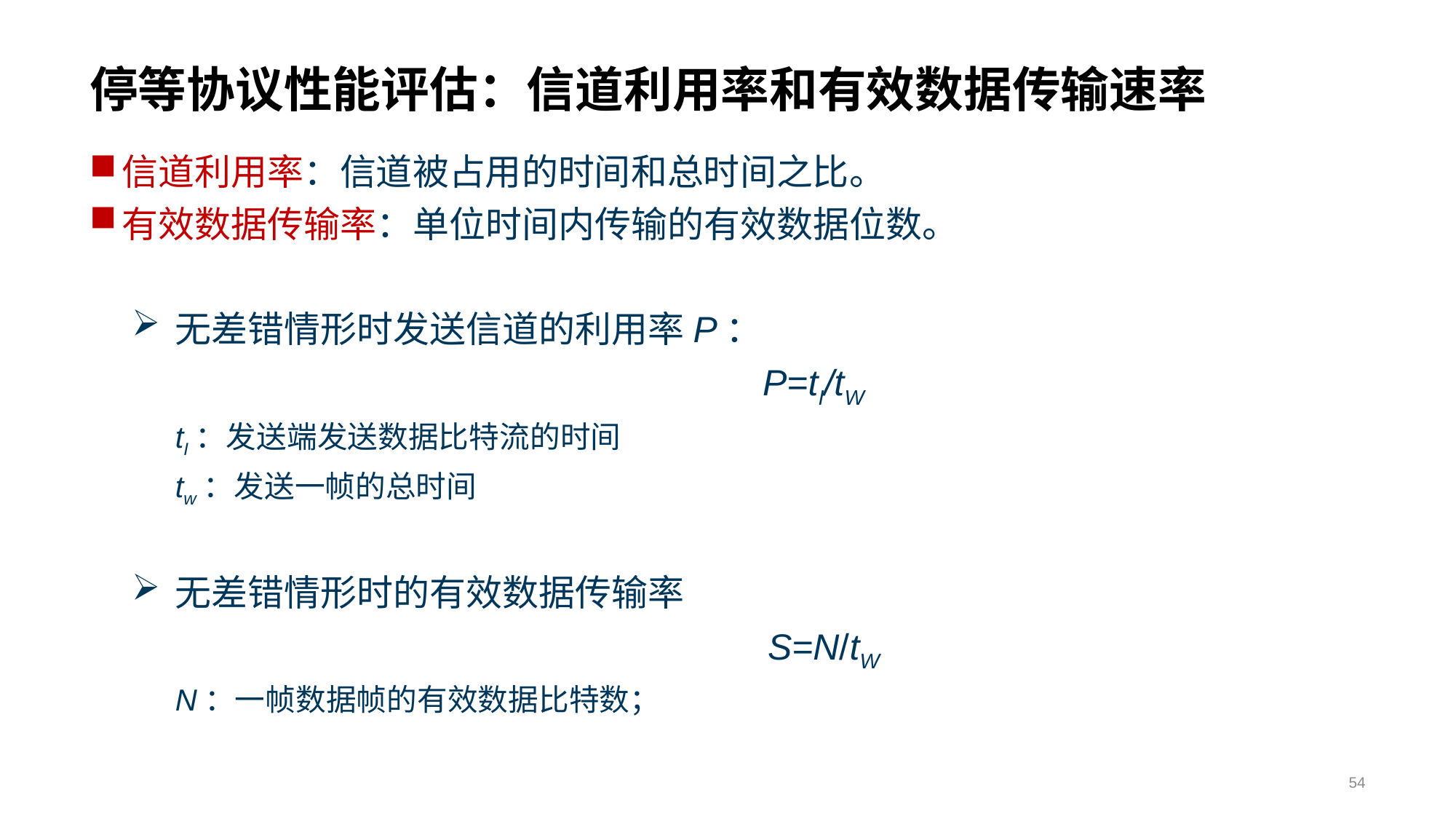

# 停等协议性能评估：信道利用率和有效数据传输速率
信道利用率：信道被占用的时间和总时间之比。
有效数据传输率：单位时间内传输的有效数据位数。

无差错情形时发送信道的利用率P：
                  P=tI/tW
tI：发送端发送数据比特流的时间
tw：发送一帧的总时间

无差错情形时的有效数据传输率
                    S=N/tW
N：一帧数据帧的有效数据比特数；

54